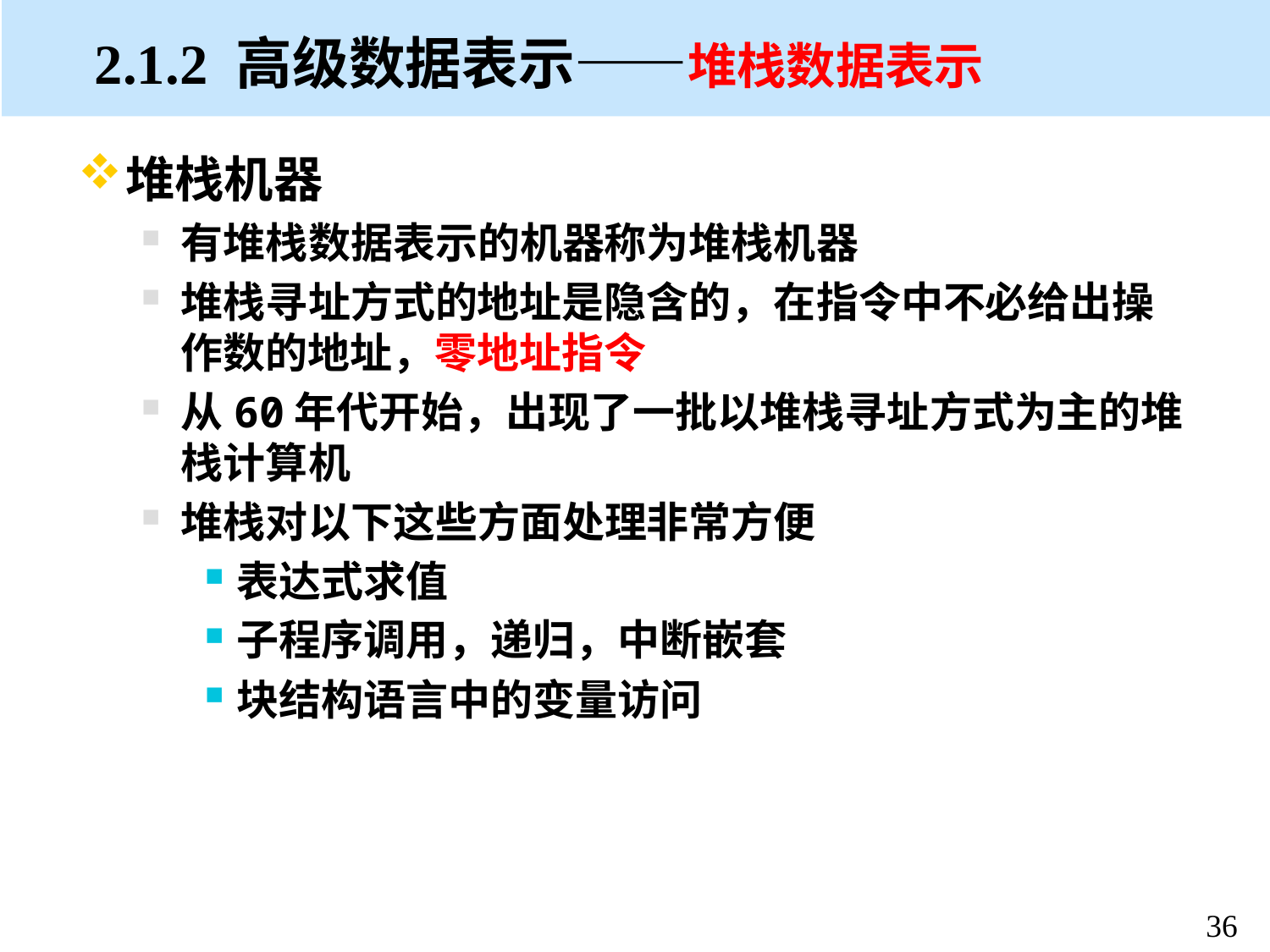

# 2.1.2 高级数据表示——堆栈数据表示
堆栈机器
有堆栈数据表示的机器称为堆栈机器
堆栈寻址方式的地址是隐含的，在指令中不必给出操作数的地址，零地址指令
从60年代开始，出现了一批以堆栈寻址方式为主的堆栈计算机
堆栈对以下这些方面处理非常方便
表达式求值
子程序调用，递归，中断嵌套
块结构语言中的变量访问